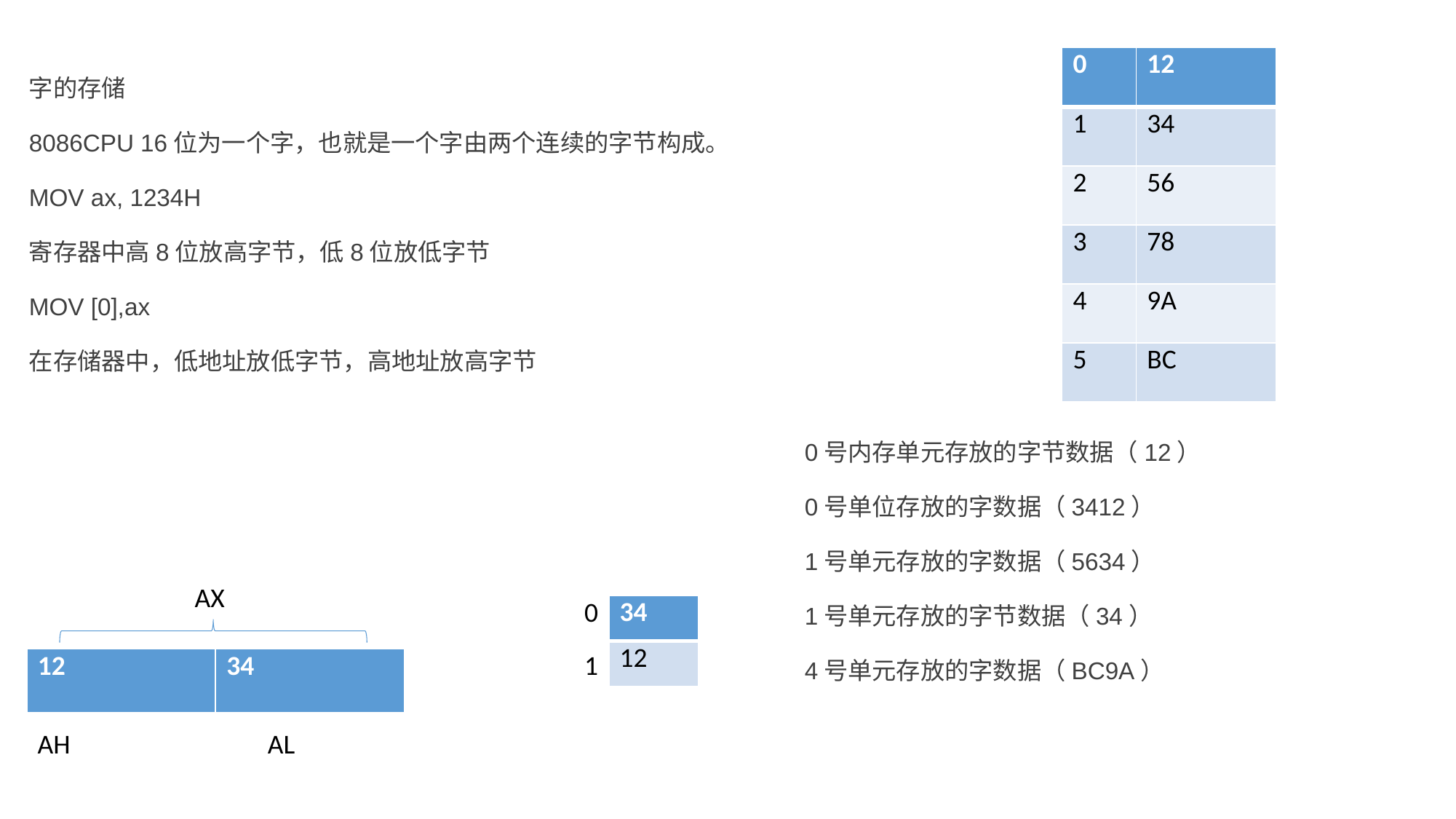

字的存储
8086CPU 16位为一个字，也就是一个字由两个连续的字节构成。
MOV ax, 1234H
寄存器中高8位放高字节，低8位放低字节
MOV [0],ax
在存储器中，低地址放低字节，高地址放高字节

| 0 | 12 |
| --- | --- |
| 1 | 34 |
| 2 | 56 |
| 3 | 78 |
| 4 | 9A |
| 5 | BC |
0号内存单元存放的字节数据（12）
0号单位存放的字数据（3412）
1号单元存放的字数据（5634）
1号单元存放的字节数据（34）
4号单元存放的字数据（BC9A）

AX
0
| 34 |
| --- |
| 12 |
1
| 12 | 34 |
| --- | --- |
AH                                AL